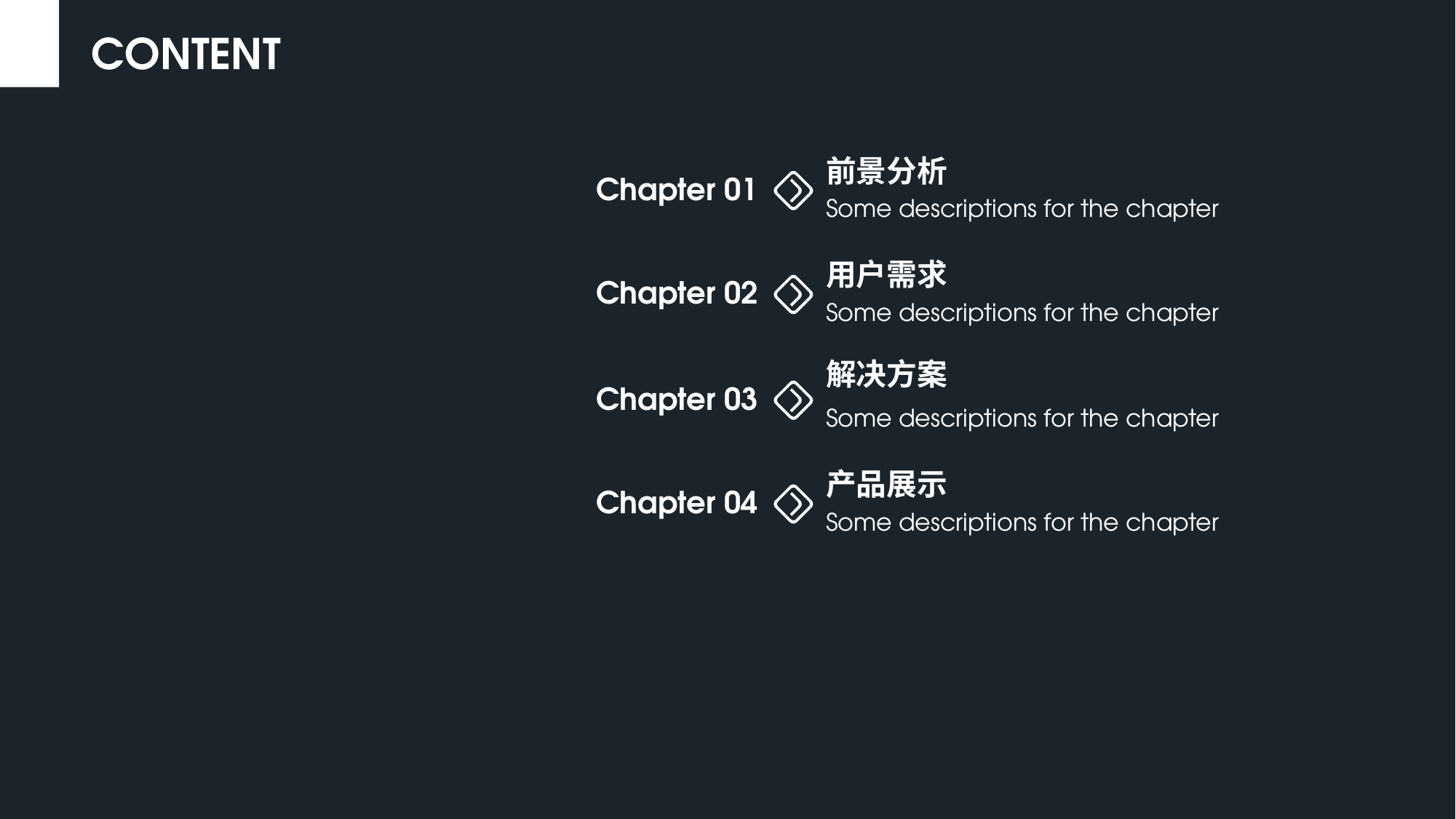

CONTENT
前景分析
Chapter 01
Some descriptions for the chapter
用户需求
Chapter 02
Some descriptions for the chapter
解决方案
Chapter 03
Some descriptions for the chapter
产品展示
Chapter 04
Some descriptions for the chapter